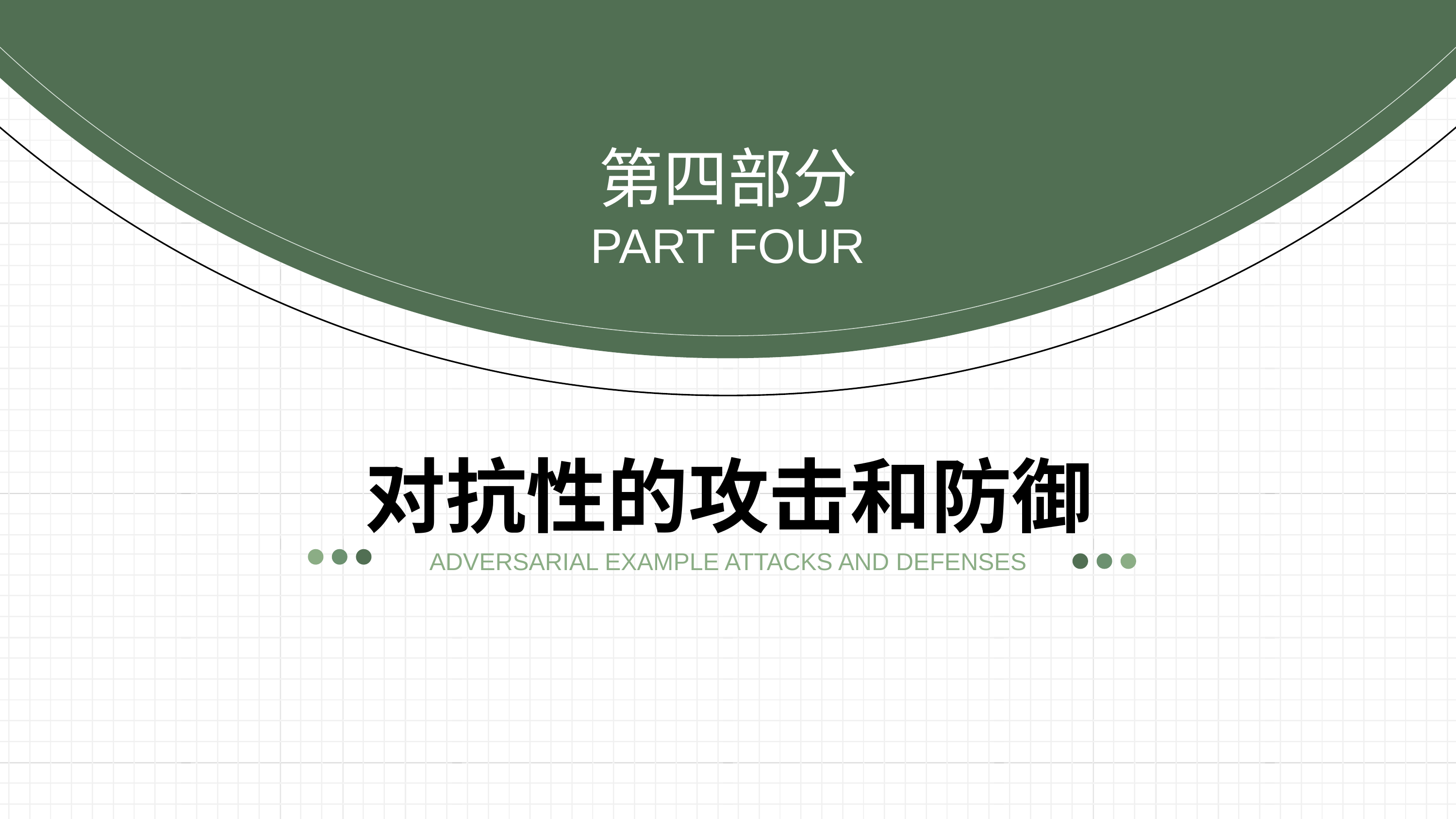

第四部分
PART FOUR
对抗性的攻击和防御
ADVERSARIAL EXAMPLE ATTACKS AND DEFENSES